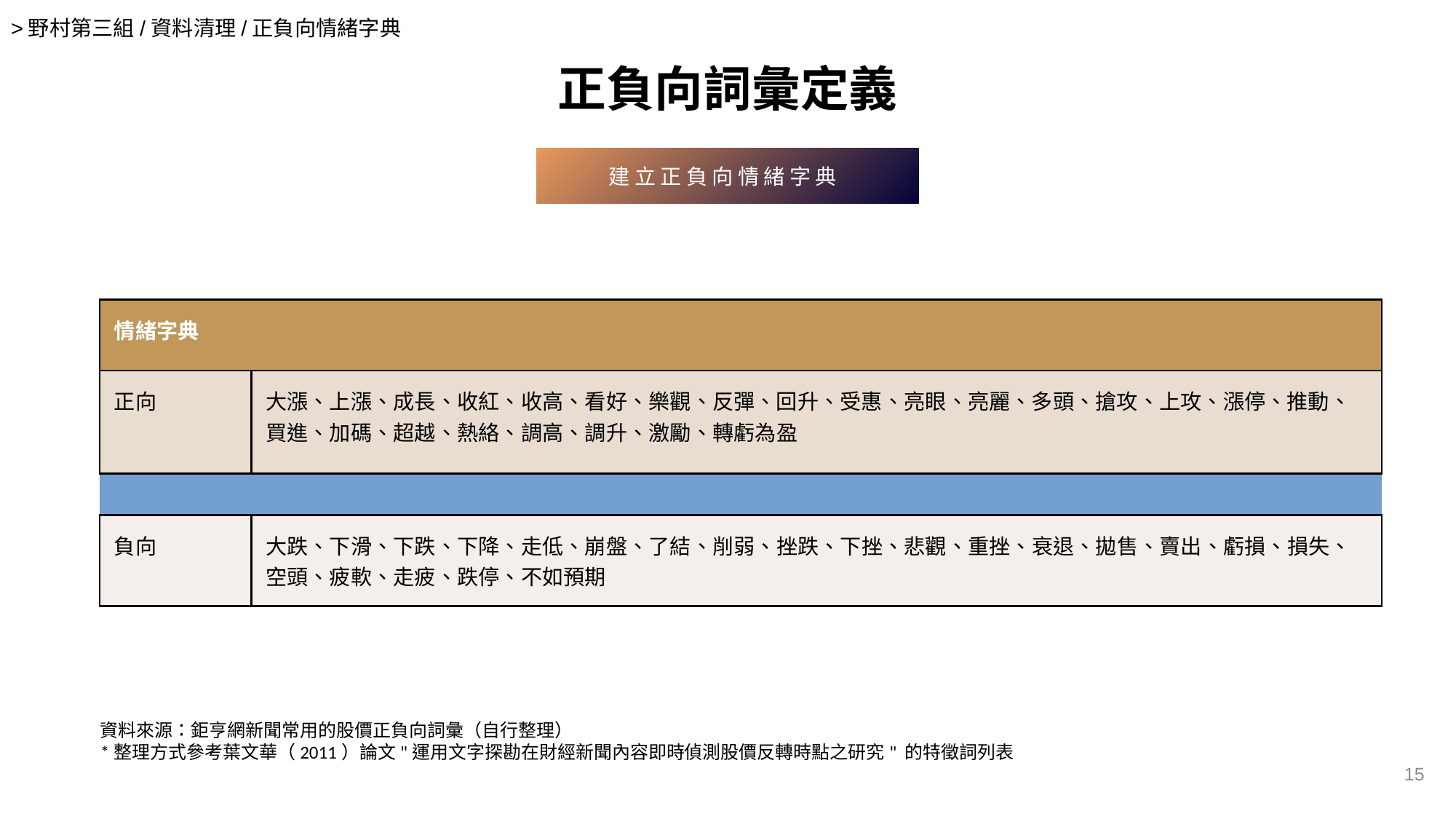

>野村第三組/資料清理/正負向情緒字典
# 正負向詞彙定義
建立正負向情緒字典
| 情緒字典 |  |
| --- | --- |
| 正向 | 大漲、上漲、成長、收紅、收高、看好、樂觀、反彈、回升、受惠、亮眼、亮麗、多頭、搶攻、上攻、漲停、推動、買進、加碼、超越、熱絡、調高、調升、激勵、轉虧為盈 |
|  |  |
| 負向 | 大跌、下滑、下跌、下降、走低、崩盤、了結、削弱、挫跌、下挫、悲觀、重挫、衰退、拋售、賣出、虧損、損失、空頭、疲軟、走疲、跌停、不如預期 |
|  |  |
資料來源：鉅亨網新聞常用的股價正負向詞彙（自行整理）
*整理方式參考葉文華（2011）論文"運用文字探勘在財經新聞內容即時偵測股價反轉時點之研究" 的特徵詞列表
15